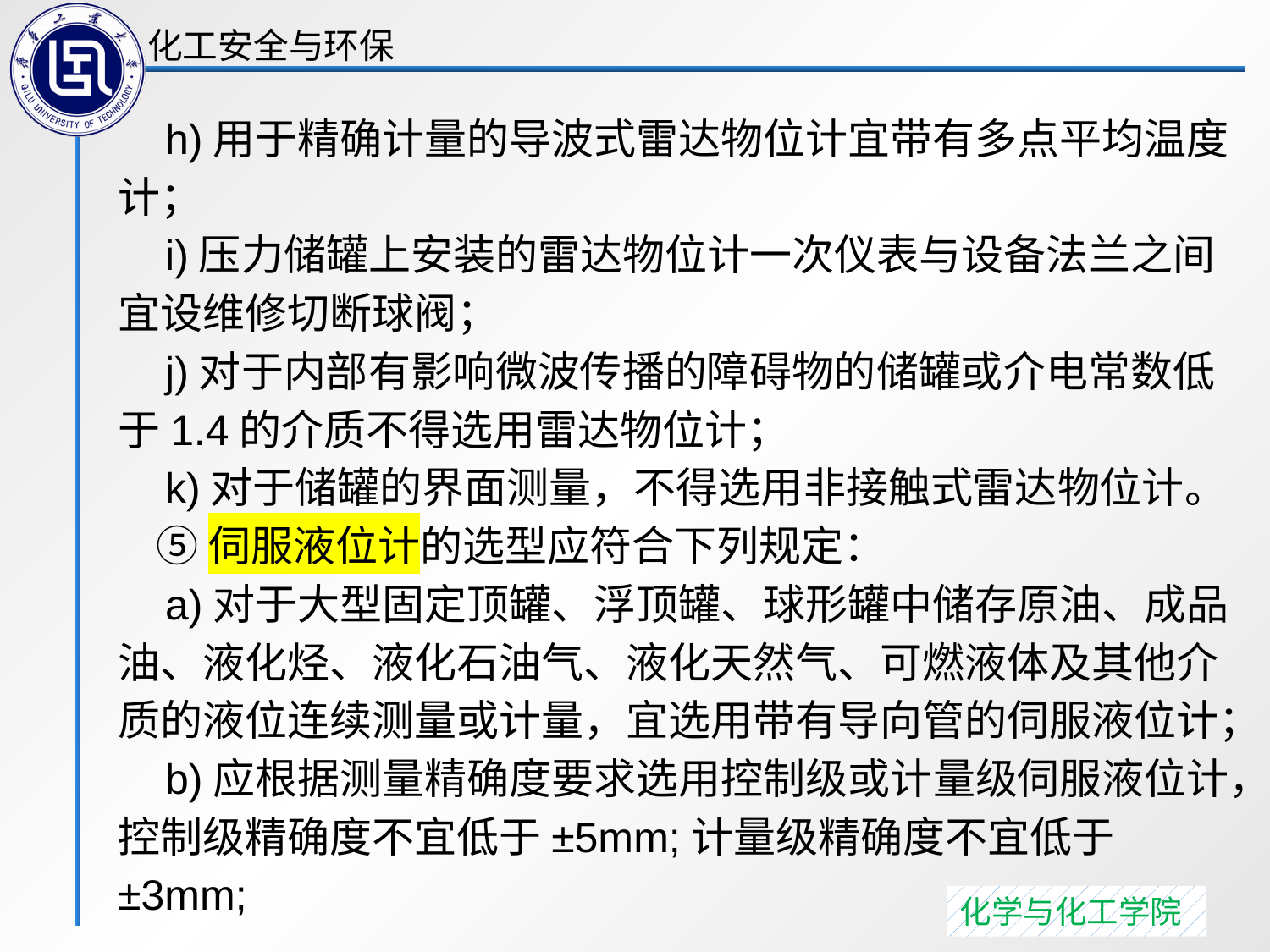

h)用于精确计量的导波式雷达物位计宜带有多点平均温度计；
    i)压力储罐上安装的雷达物位计一次仪表与设备法兰之间宜设维修切断球阀；
    j)对于内部有影响微波传播的障碍物的储罐或介电常数低于1.4的介质不得选用雷达物位计；
    k)对于储罐的界面测量，不得选用非接触式雷达物位计。
    ⑤伺服液位计的选型应符合下列规定：
    a)对于大型固定顶罐、浮顶罐、球形罐中储存原油、成品油、液化烃、液化石油气、液化天然气、可燃液体及其他介质的液位连续测量或计量，宜选用带有导向管的伺服液位计；
    b)应根据测量精确度要求选用控制级或计量级伺服液位计，控制级精确度不宜低于±5mm;计量级精确度不宜低于±3mm;